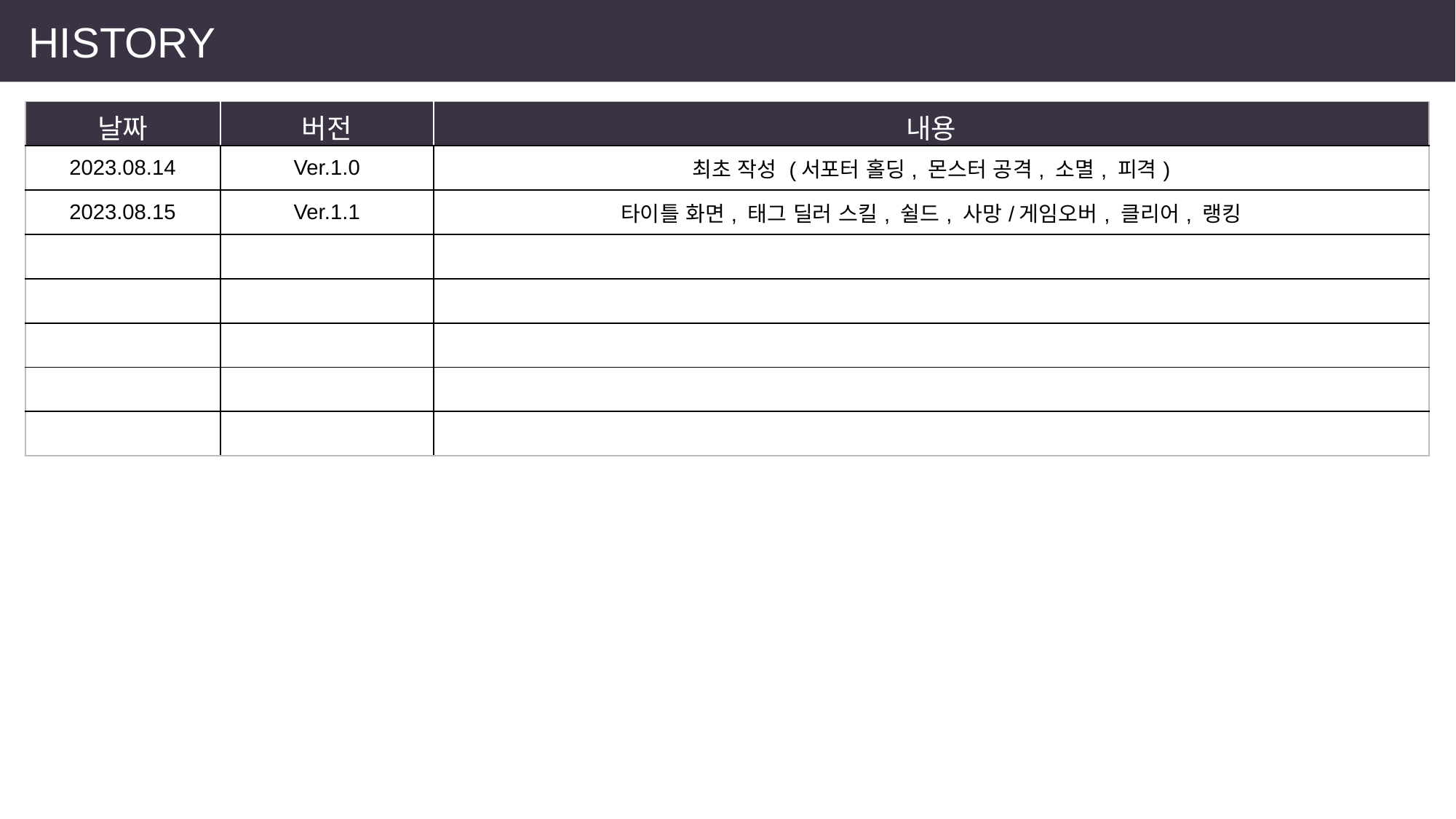

HISTORY
| 날짜 | 버전 | 내용 |
| --- | --- | --- |
| 2023.08.14 | Ver.1.0 | 최초 작성 (서포터 홀딩, 몬스터 공격, 소멸, 피격) |
| 2023.08.15 | Ver.1.1 | 타이틀 화면, 태그 딜러 스킬, 쉴드, 사망/게임오버, 클리어, 랭킹 |
|  |  |  |
|  |  |  |
|  |  |  |
|  |  |  |
|  |  |  |